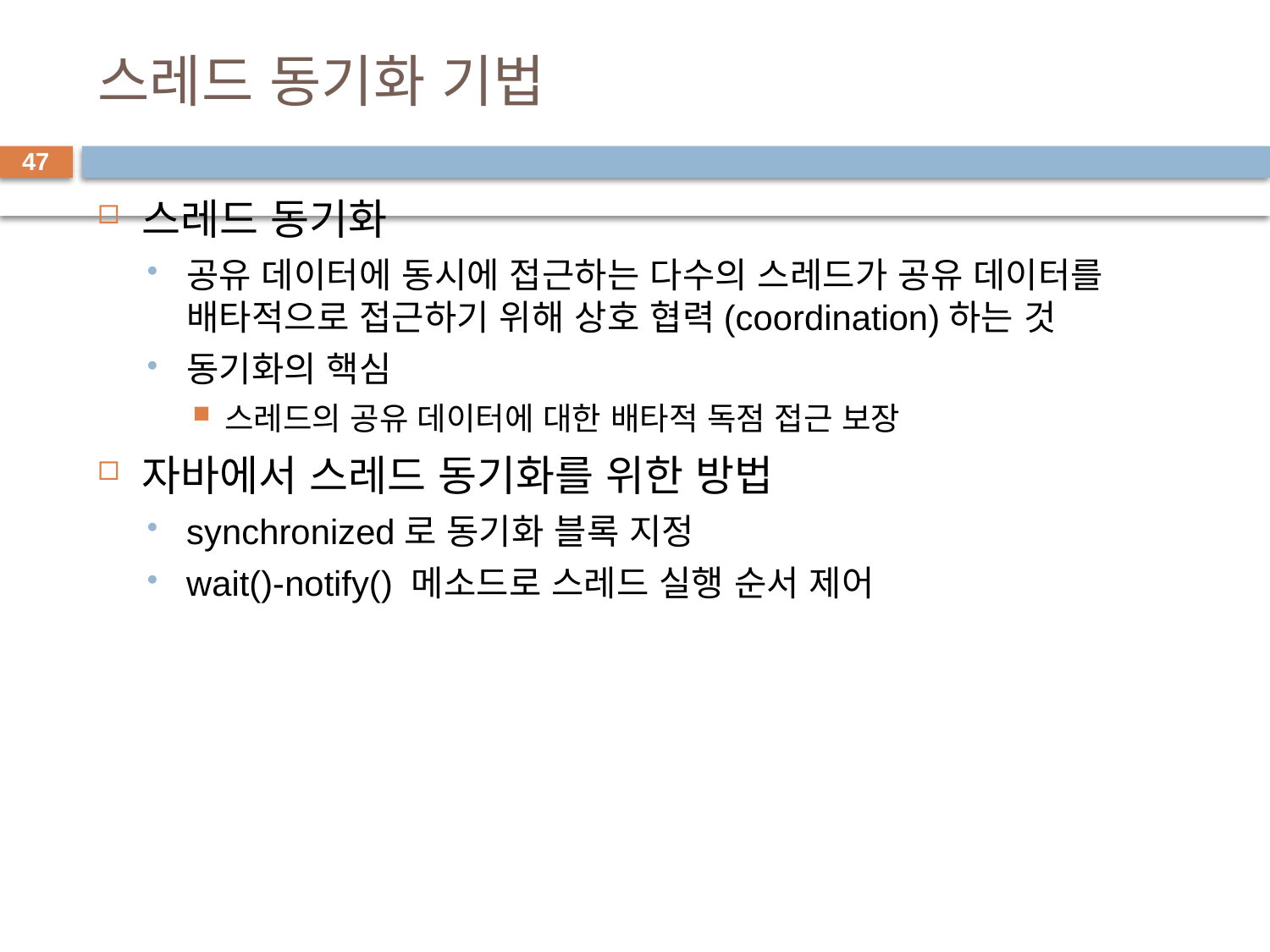

# 스레드 동기화 기법
47
스레드 동기화
공유 데이터에 동시에 접근하는 다수의 스레드가 공유 데이터를 배타적으로 접근하기 위해 상호 협력(coordination)하는 것
동기화의 핵심
스레드의 공유 데이터에 대한 배타적 독점 접근 보장
자바에서 스레드 동기화를 위한 방법
synchronized로 동기화 블록 지정
wait()-notify() 메소드로 스레드 실행 순서 제어